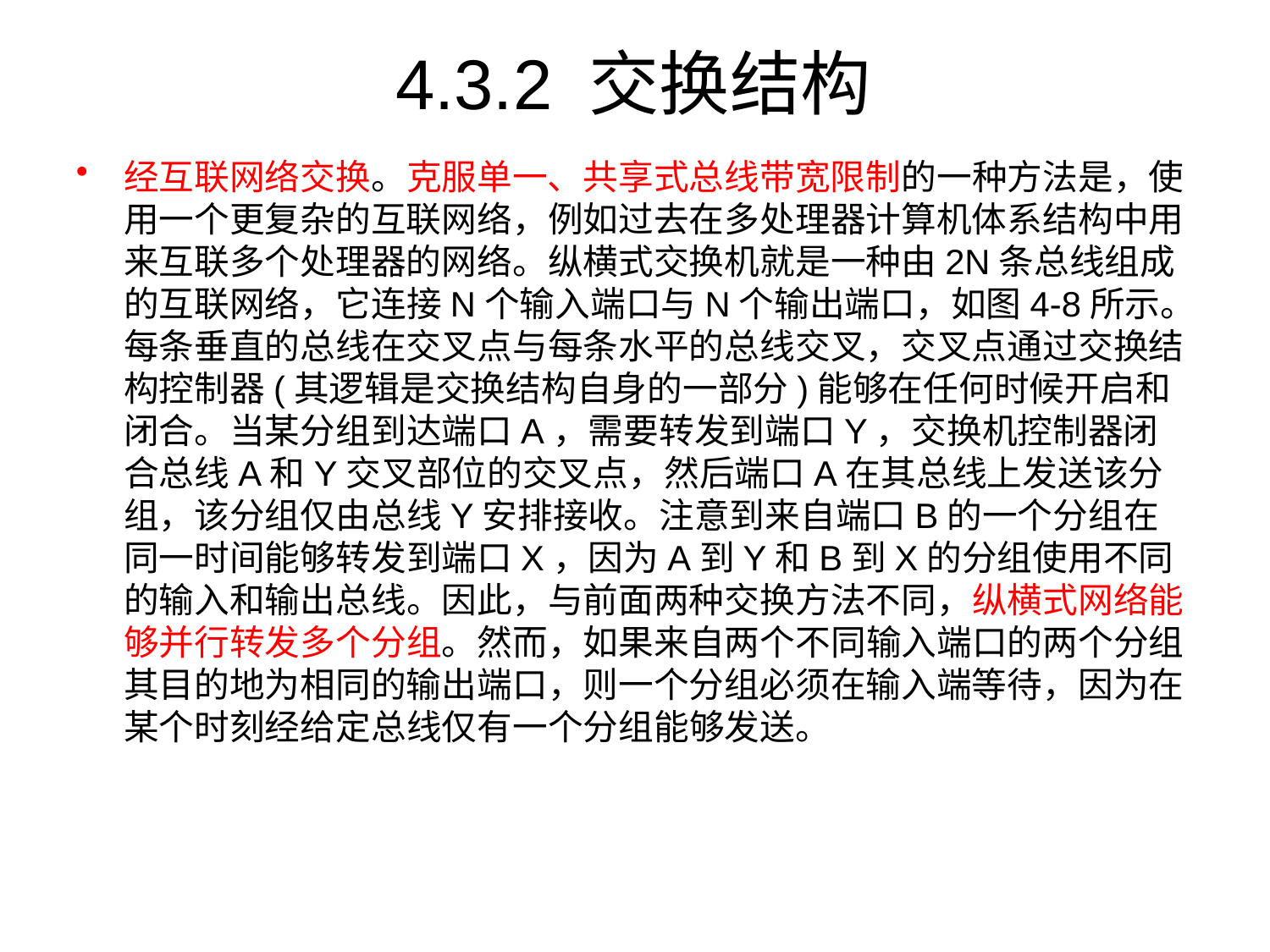

# 4.3.2 交换结构
经互联网络交换。克服单一、共享式总线带宽限制的一种方法是，使用一个更复杂的互联网络，例如过去在多处理器计算机体系结构中用来互联多个处理器的网络。纵横式交换机就是一种由2N条总线组成的互联网络，它连接N个输入端口与N个输出端口，如图4-8所示。每条垂直的总线在交叉点与每条水平的总线交叉，交叉点通过交换结构控制器(其逻辑是交换结构自身的一部分)能够在任何时候开启和闭合。当某分组到达端口A，需要转发到端口Y，交换机控制器闭合总线A和Y交叉部位的交叉点，然后端口A在其总线上发送该分组，该分组仅由总线Y安排接收。注意到来自端口B的一个分组在同一时间能够转发到端口X，因为A到Y和B到X的分组使用不同的输入和输出总线。因此，与前面两种交换方法不同，纵横式网络能够并行转发多个分组。然而，如果来自两个不同输入端口的两个分组其目的地为相同的输出端口，则一个分组必须在输入端等待，因为在某个时刻经给定总线仅有一个分组能够发送。